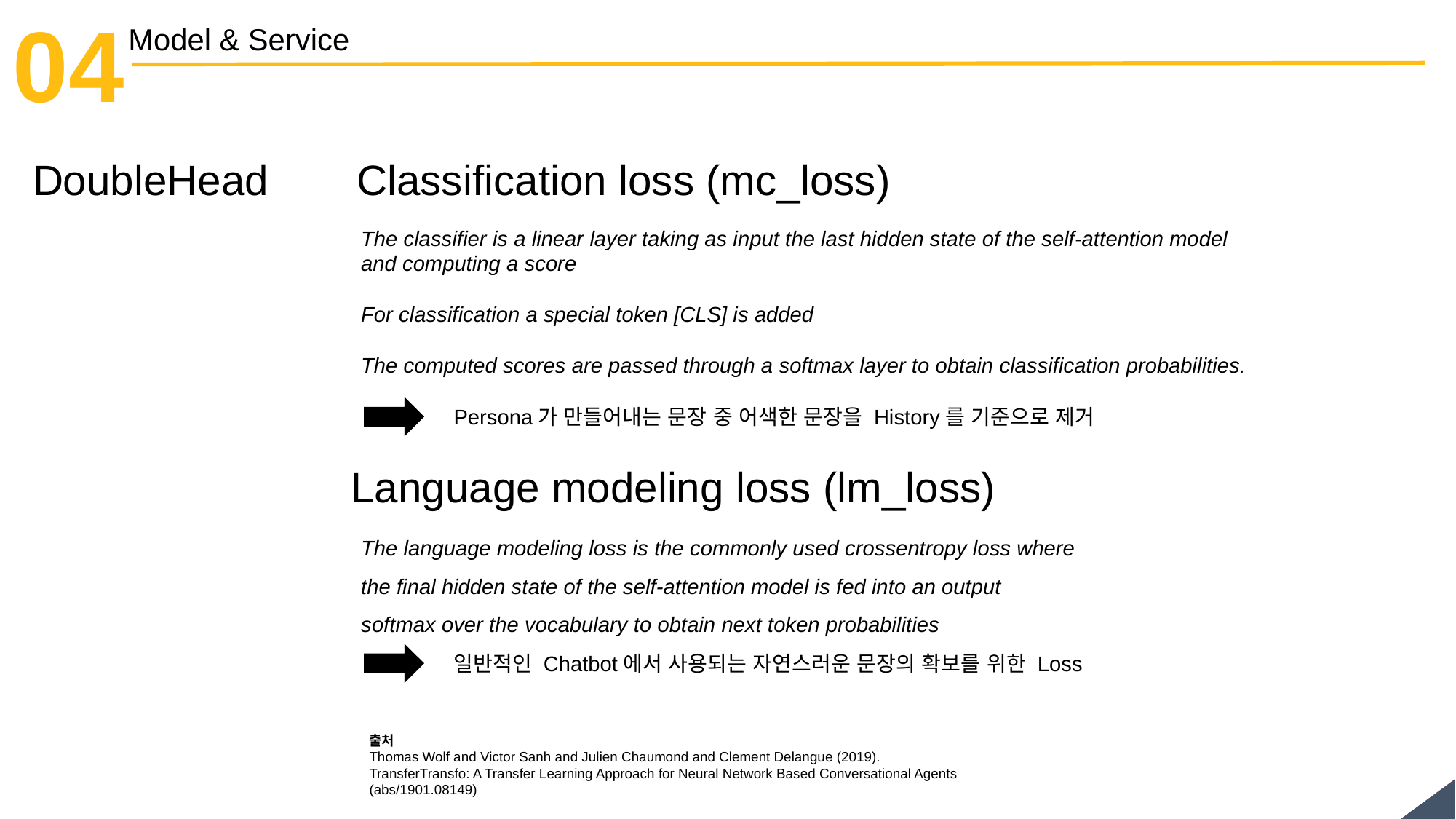

04
Model & Service
DoubleHead
Classification loss (mc_loss)
The classifier is a linear layer taking as input the last hidden state of the self-attention model and computing a score

For classification a special token [CLS] is added

The computed scores are passed through a softmax layer to obtain classification probabilities.

Persona가 만들어내는 문장 중 어색한 문장을 History를 기준으로 제거
Language modeling loss (lm_loss)
The language modeling loss is the commonly used crossentropy loss where the final hidden state of the self-attention model is fed into an output softmax over the vocabulary to obtain next token probabilities

일반적인 Chatbot에서 사용되는 자연스러운 문장의 확보를 위한 Loss
출처
Thomas Wolf and Victor Sanh and Julien Chaumond and Clement Delangue (2019).
TransferTransfo: A Transfer Learning Approach for Neural Network Based Conversational Agents
(abs/1901.08149)